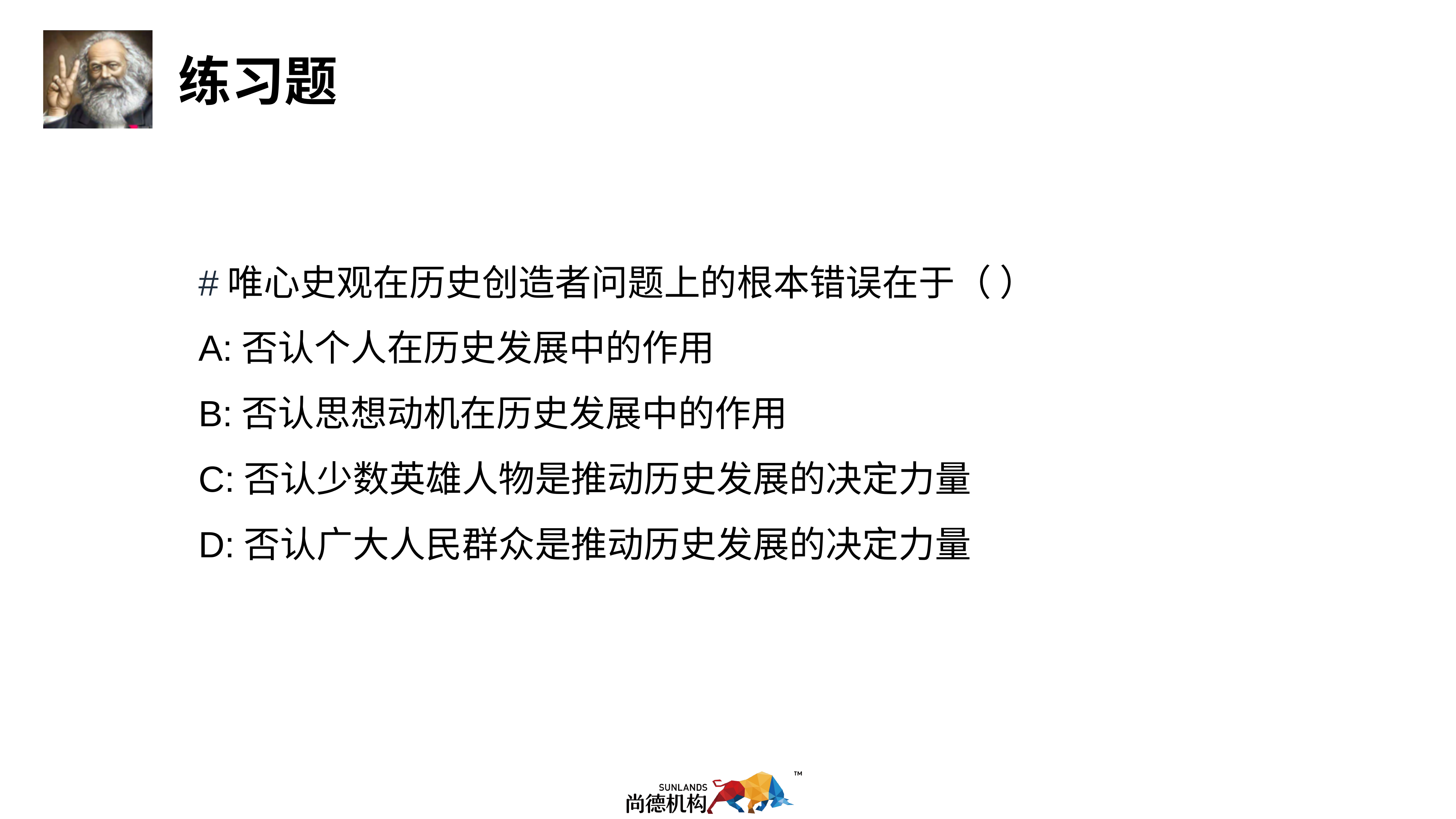

#唯心史观在历史创造者问题上的根本错误在于（ ）
A:否认个人在历史发展中的作用
B:否认思想动机在历史发展中的作用
C:否认少数英雄人物是推动历史发展的决定力量
D:否认广大人民群众是推动历史发展的决定力量